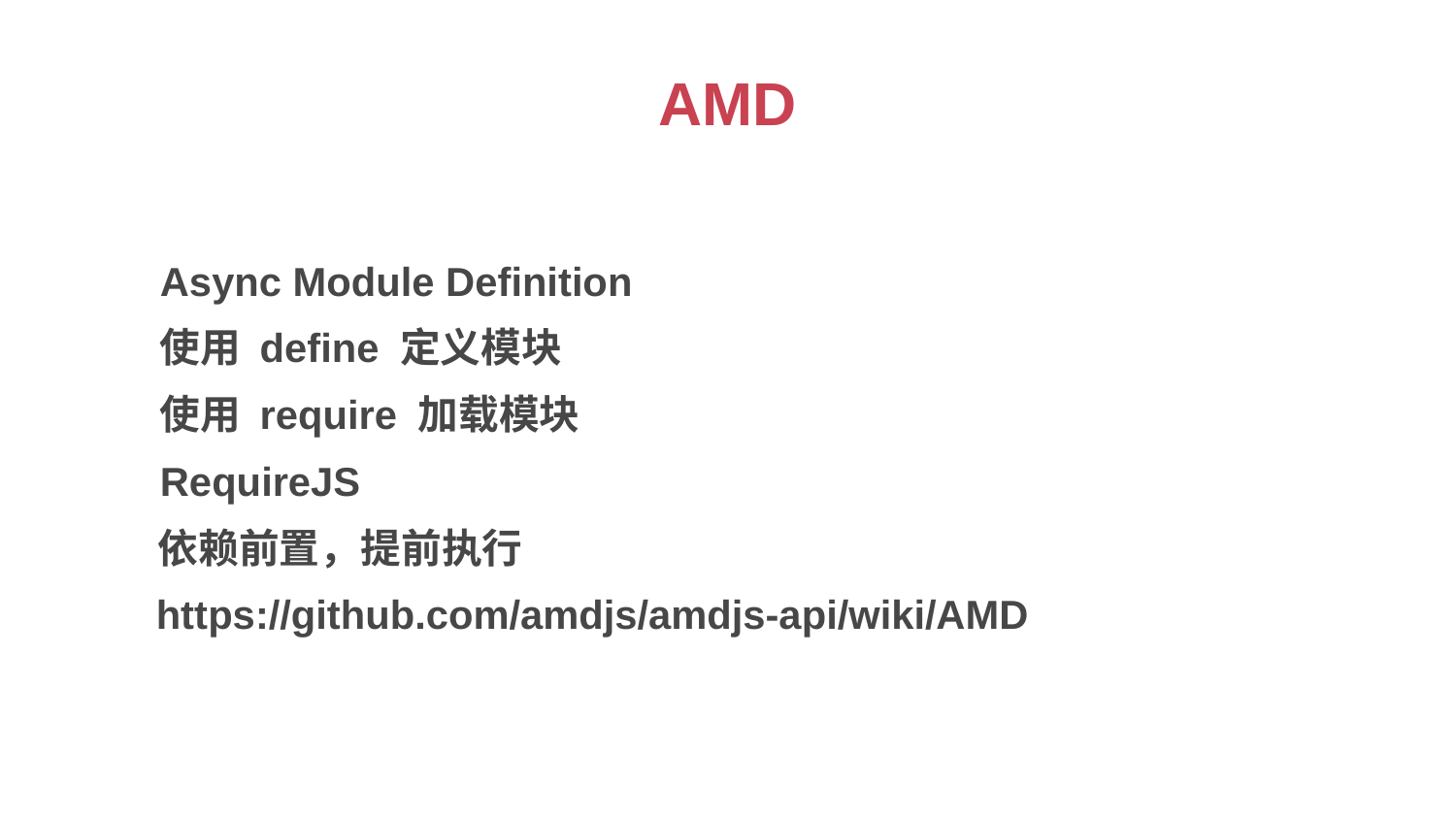

# AMD
Async Module Definition
使用 define 定义模块
使用 require 加载模块
RequireJS
依赖前置，提前执行
https://github.com/amdjs/amdjs-api/wiki/AMD